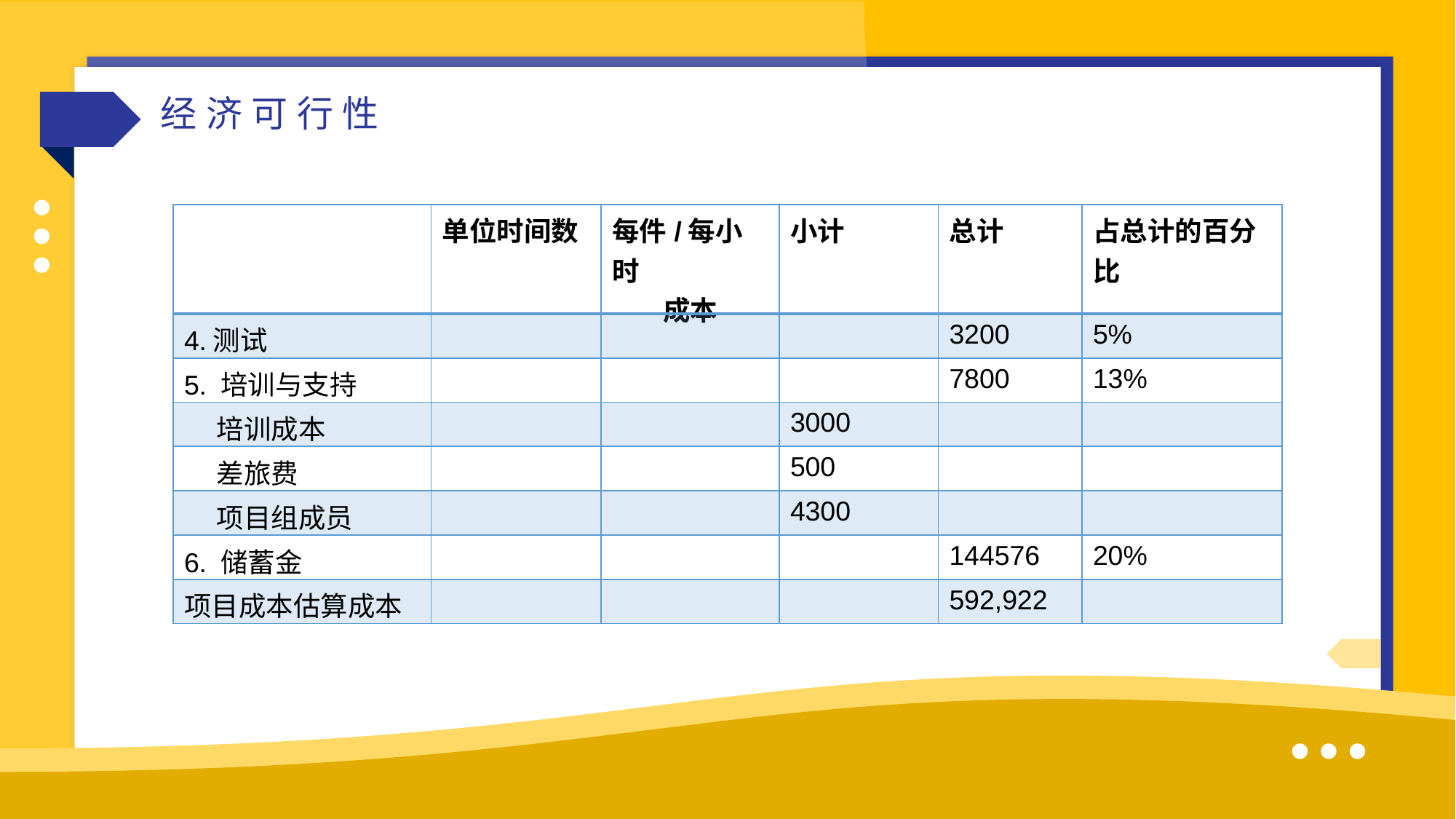

经济可行性
|  | 单位时间数 | 每件/每小时 成本 | 小计 | 总计 | 占总计的百分比 |
| --- | --- | --- | --- | --- | --- |
| 4.测试 |  |  |  | 3200 | 5% |
| 5. 培训与支持 |  |  |  | 7800 | 13% |
| 培训成本 |  |  | 3000 |  |  |
| 差旅费 |  |  | 500 |  |  |
| 项目组成员 |  |  | 4300 |  |  |
| 6. 储蓄金 |  |  |  | 144576 | 20% |
| 项目成本估算成本 |  |  |  | 592,922 |  |